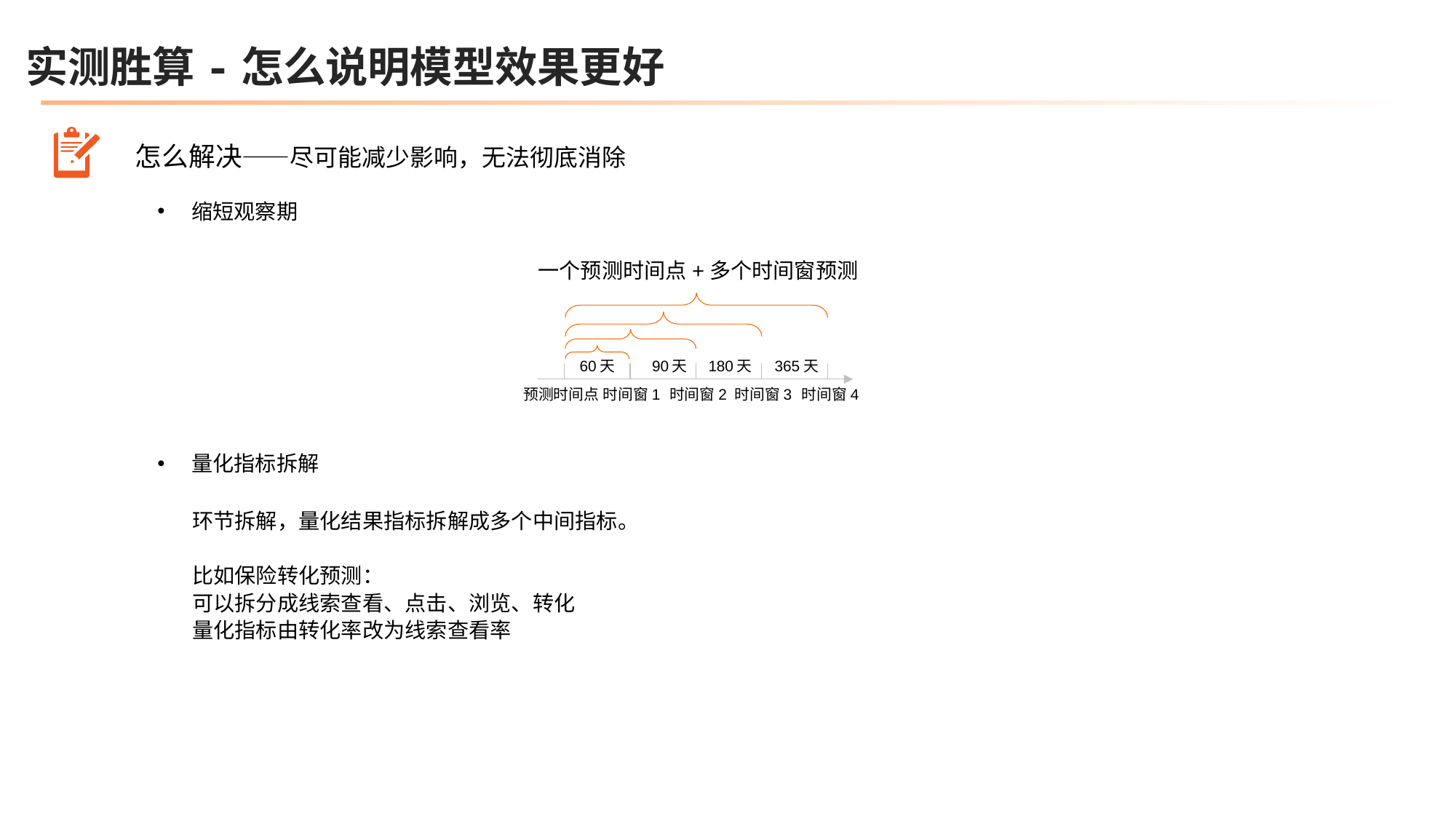

实测胜算-怎么说明模型效果更好

怎么解决——尽可能减少影响，无法彻底消除

缩短观察期

一个预测时间点+多个时间窗预测

60天
90天
180天
365天
预测时间点
时间窗1
时间窗2
时间窗3
时间窗4
量化指标拆解
环节拆解，量化结果指标拆解成多个中间指标。

比如保险转化预测：
可以拆分成线索查看、点击、浏览、转化
量化指标由转化率改为线索查看率